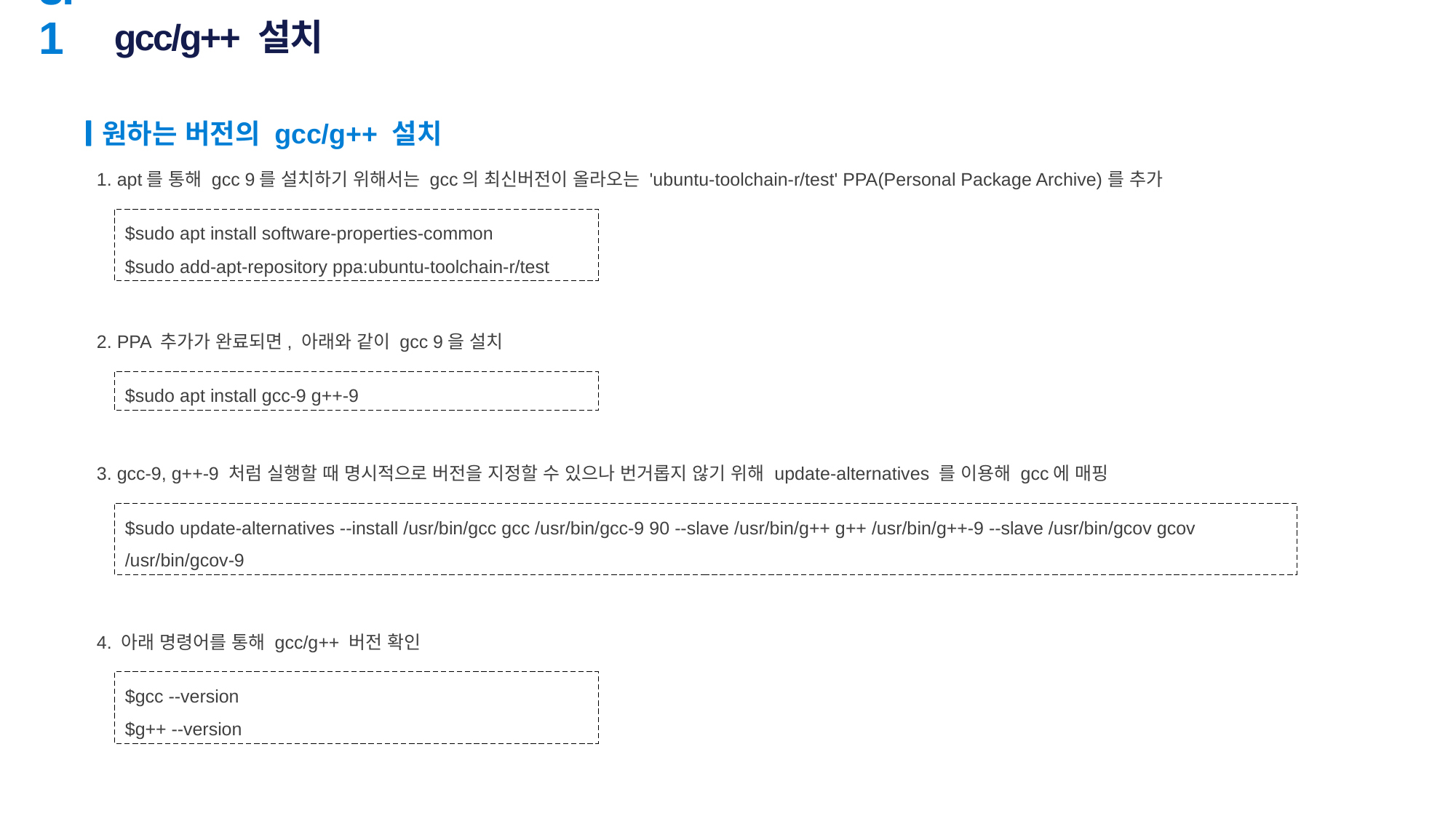

# gcc/g++ 설치
3.1
원하는 버전의 gcc/g++ 설치

1. apt를 통해 gcc 9를 설치하기 위해서는 gcc의 최신버전이 올라오는 'ubuntu-toolchain-r/test' PPA(Personal Package Archive)를 추가
$sudo apt install software-properties-common
$sudo add-apt-repository ppa:ubuntu-toolchain-r/test
2. PPA 추가가 완료되면, 아래와 같이 gcc 9을 설치
$sudo apt install gcc-9 g++-9
3. gcc-9, g++-9 처럼 실행할 때 명시적으로 버전을 지정할 수 있으나 번거롭지 않기 위해 update-alternatives 를 이용해 gcc에 매핑
$sudo update-alternatives --install /usr/bin/gcc gcc /usr/bin/gcc-9 90 --slave /usr/bin/g++ g++ /usr/bin/g++-9 --slave /usr/bin/gcov gcov /usr/bin/gcov-9
4. 아래 명령어를 통해 gcc/g++ 버전 확인
$gcc --version
$g++ --version
18